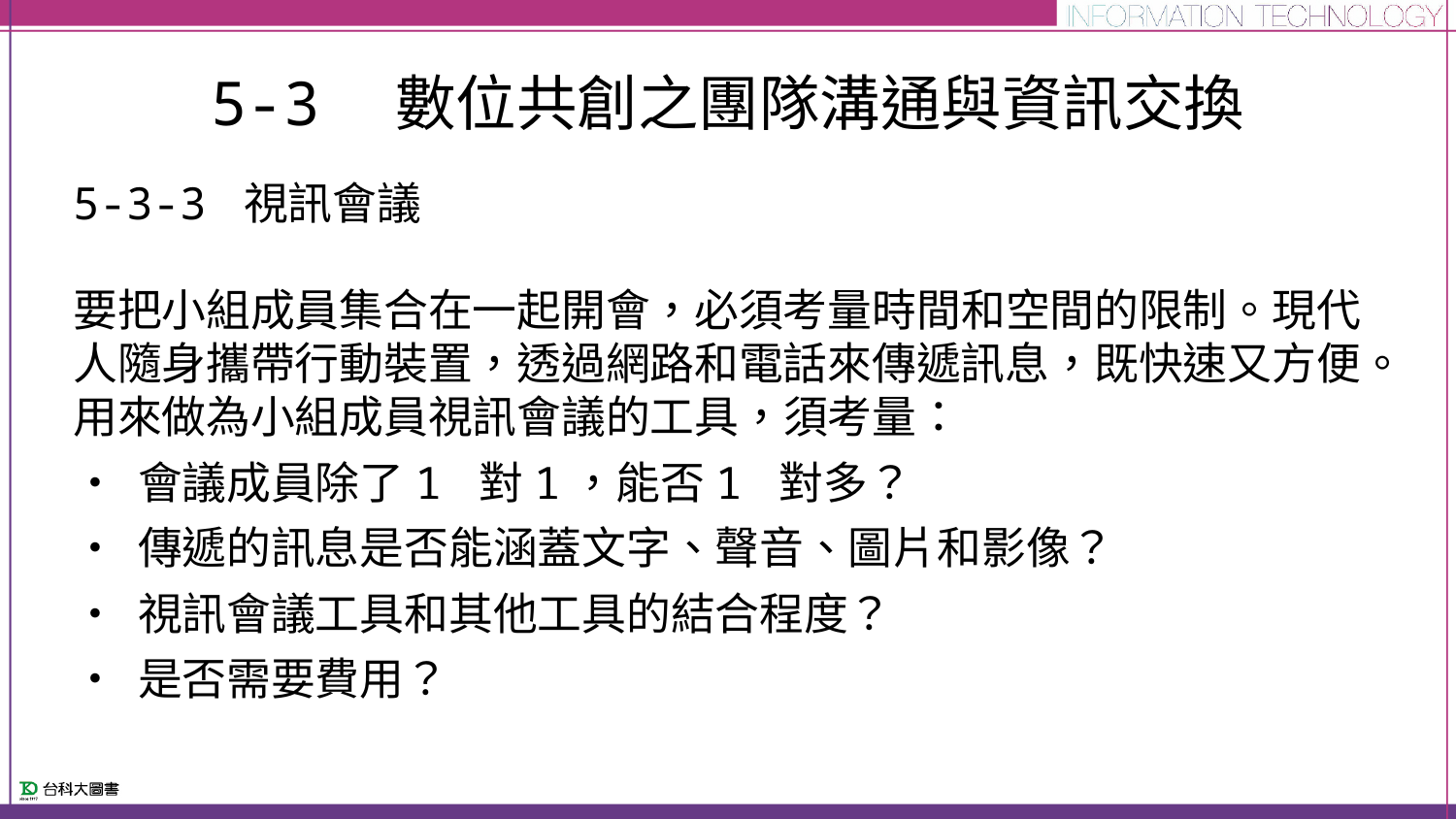

# 5-3　數位共創之團隊溝通與資訊交換
5-3-3 視訊會議

要把小組成員集合在一起開會，必須考量時間和空間的限制。現代人隨身攜帶行動裝置，透過網路和電話來傳遞訊息，既快速又方便。用來做為小組成員視訊會議的工具，須考量：
• 會議成員除了1 對1，能否1 對多？
• 傳遞的訊息是否能涵蓋文字、聲音、圖片和影像？
• 視訊會議工具和其他工具的結合程度？
• 是否需要費用？